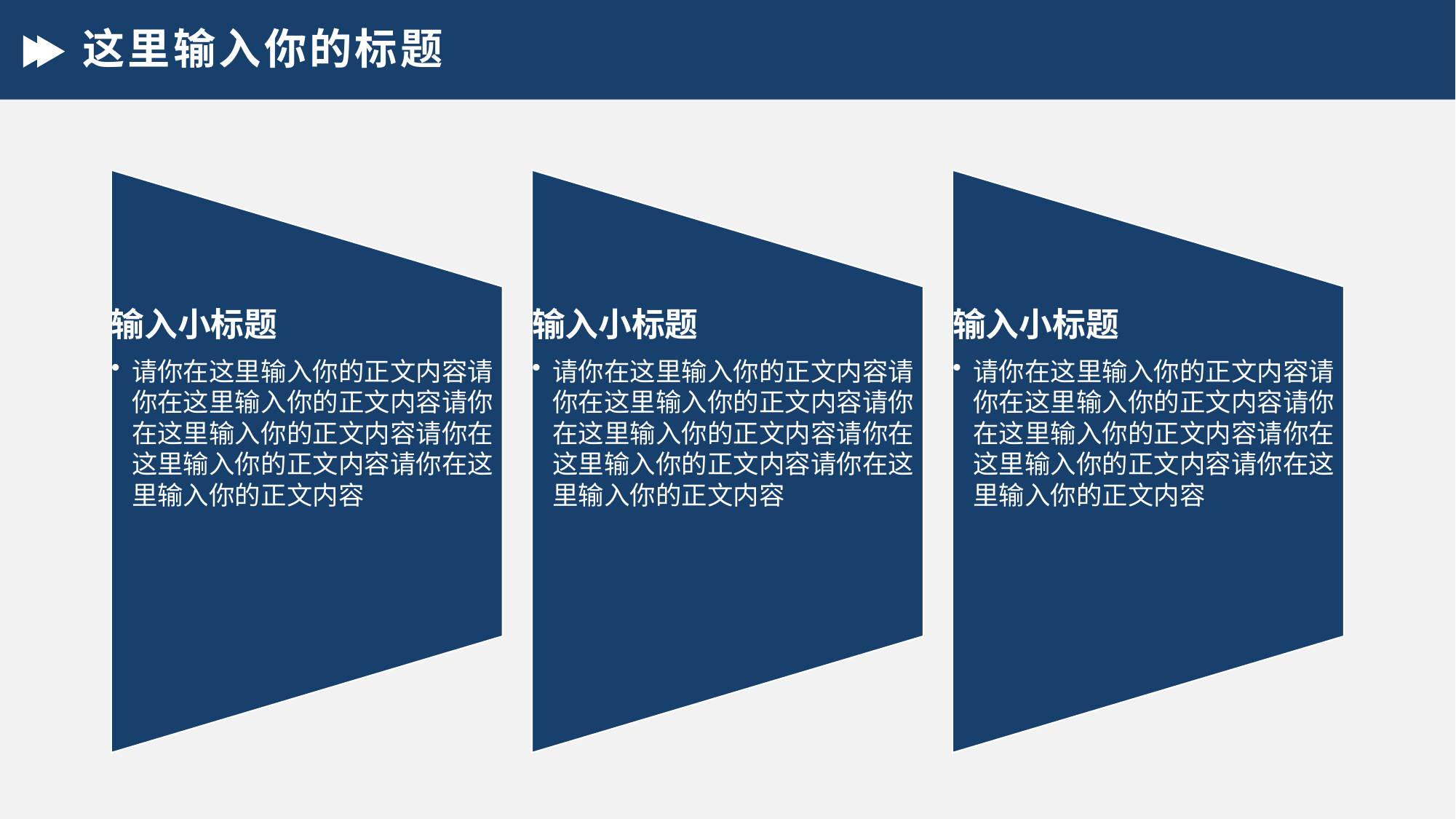

# 这里输入你的标题
输入小标题
请你在这里输入你的正文内容请你在这里输入你的正文内容请你在这里输入你的正文内容请你在这里输入你的正文内容请你在这里输入你的正文内容
输入小标题
请你在这里输入你的正文内容请你在这里输入你的正文内容请你在这里输入你的正文内容请你在这里输入你的正文内容请你在这里输入你的正文内容
输入小标题
请你在这里输入你的正文内容请你在这里输入你的正文内容请你在这里输入你的正文内容请你在这里输入你的正文内容请你在这里输入你的正文内容